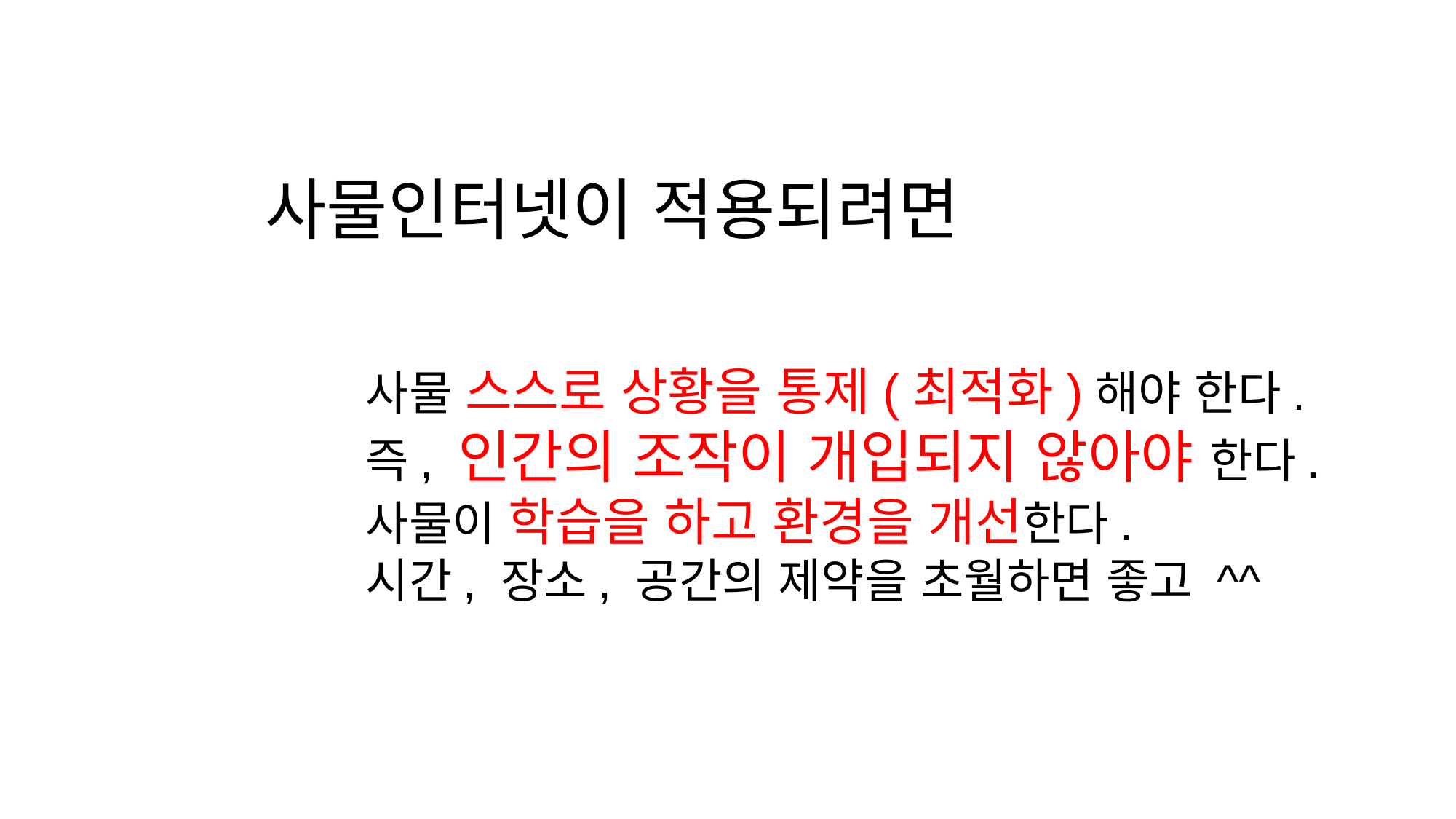

# 사물인터넷이 적용되려면
사물 스스로 상황을 통제(최적화)해야 한다.
즉, 인간의 조작이 개입되지 않아야 한다.
사물이 학습을 하고 환경을 개선한다.
시간, 장소, 공간의 제약을 초월하면 좋고 ^^